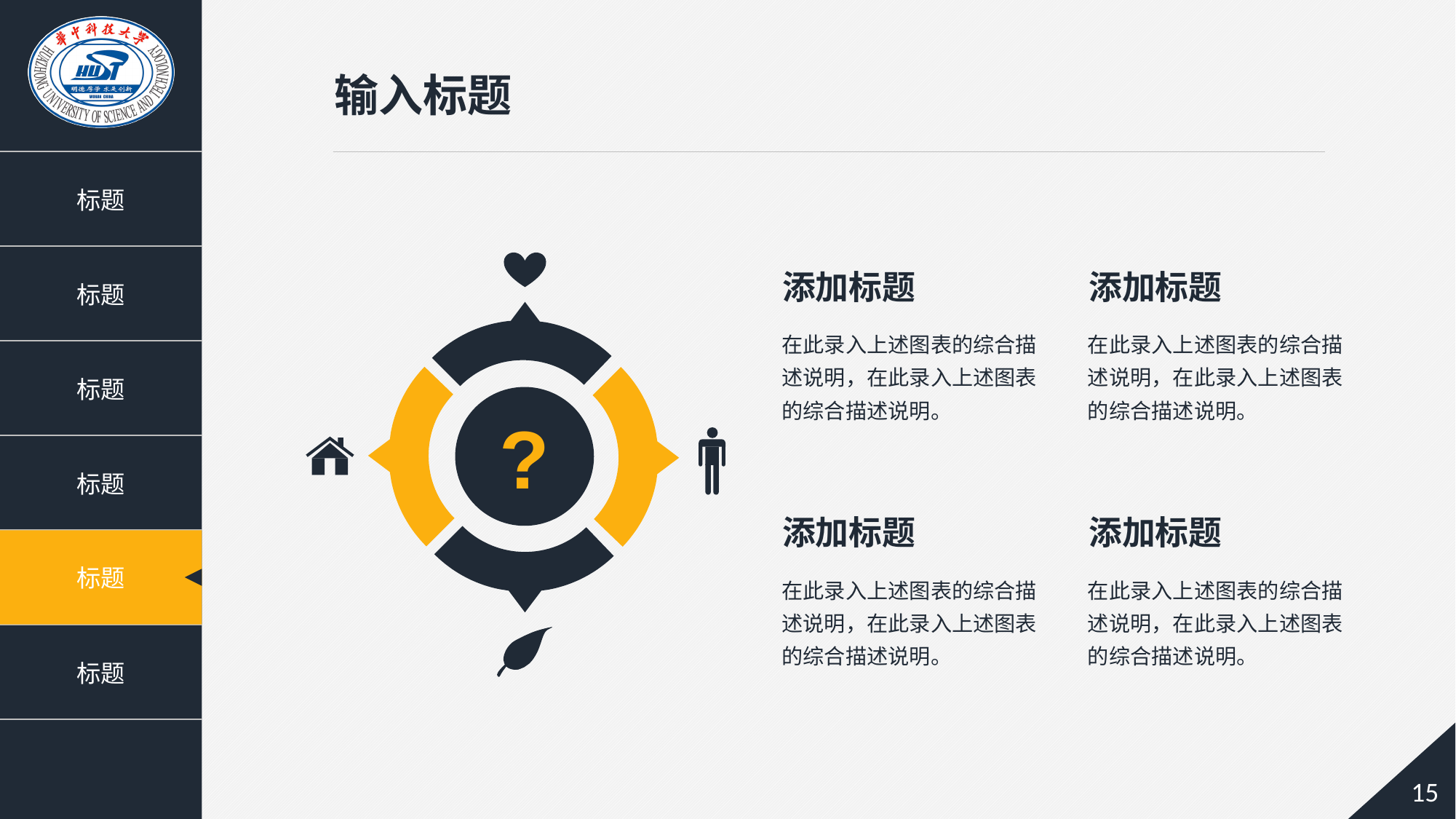

输入标题

添加标题
添加标题

在此录入上述图表的综合描述说明，在此录入上述图表的综合描述说明。
在此录入上述图表的综合描述说明，在此录入上述图表的综合描述说明。
?

添加标题
添加标题
在此录入上述图表的综合描述说明，在此录入上述图表的综合描述说明。
在此录入上述图表的综合描述说明，在此录入上述图表的综合描述说明。